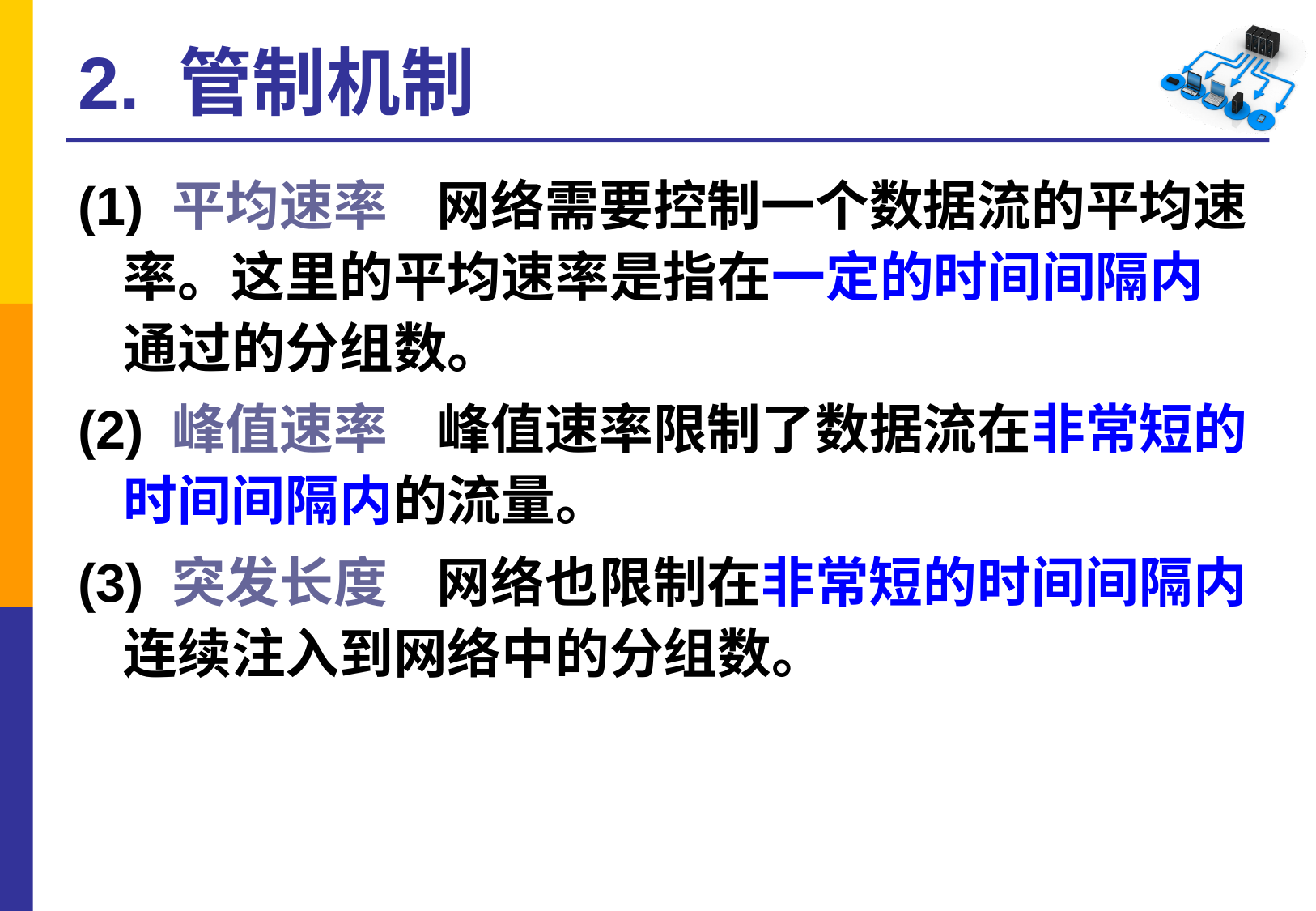

# 2. 管制机制
(1) 平均速率    网络需要控制一个数据流的平均速率。这里的平均速率是指在一定的时间间隔内通过的分组数。
(2) 峰值速率    峰值速率限制了数据流在非常短的时间间隔内的流量。
(3) 突发长度    网络也限制在非常短的时间间隔内连续注入到网络中的分组数。